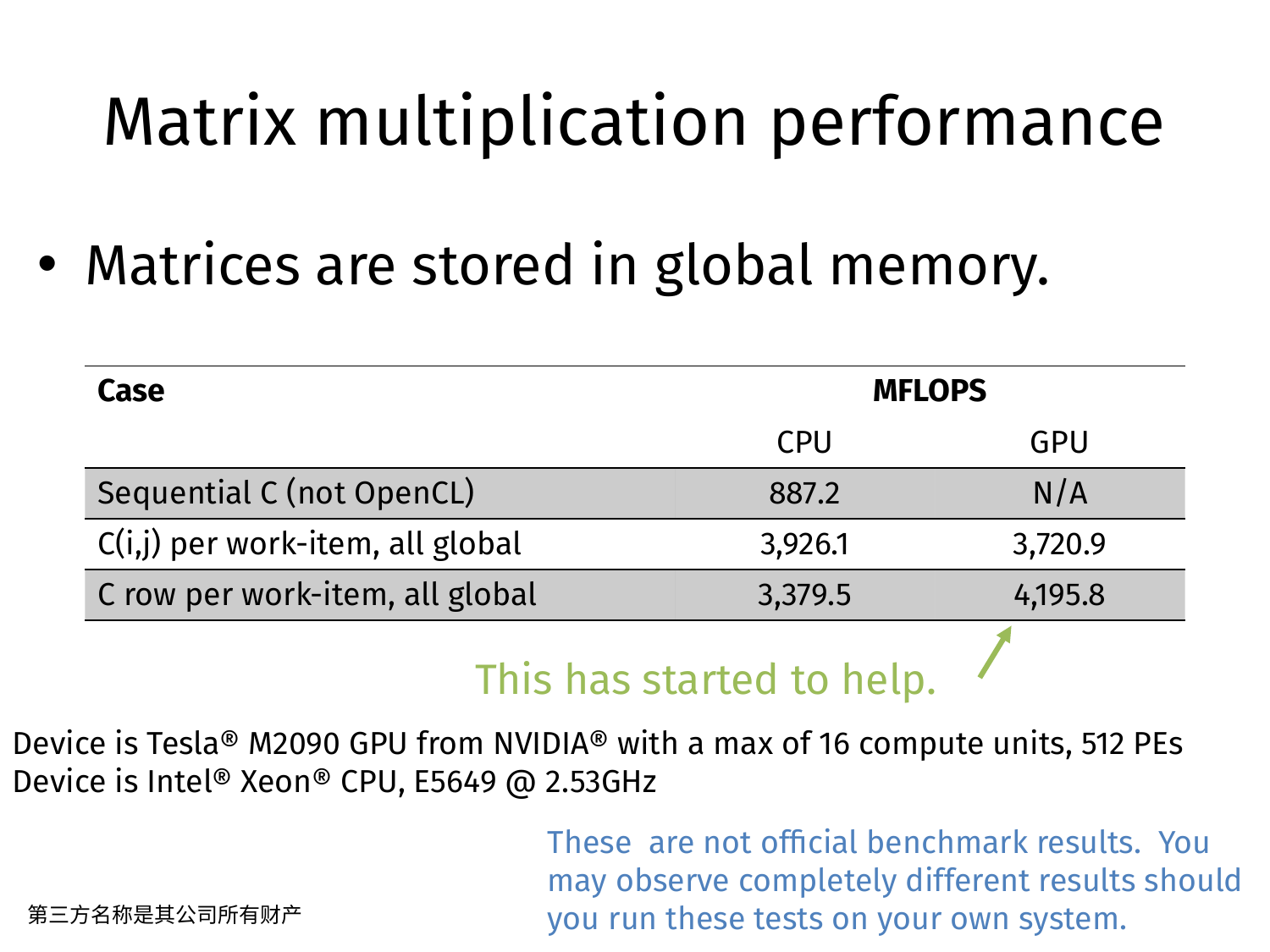

Matrix multiplication performance
Matrices are stored in global memory.
| Case | MFLOPS |  |
| --- | --- | --- |
|  | CPU | GPU |
| Sequential C (not OpenCL) | 887.2 | N/A |
| C(i,j) per work-item, all global | 3,926.1 | 3,720.9 |
| C row per work-item, all global | 3,379.5 | 4,195.8 |

This has started to help.
Device is Tesla® M2090 GPU from NVIDIA® with a max of 16 compute units, 512 PEs
Device is Intel® Xeon® CPU, E5649 @ 2.53GHz
These  are not official benchmark results.  You may observe completely different results should you run these tests on your own system.

第三方名称是其公司所有财产